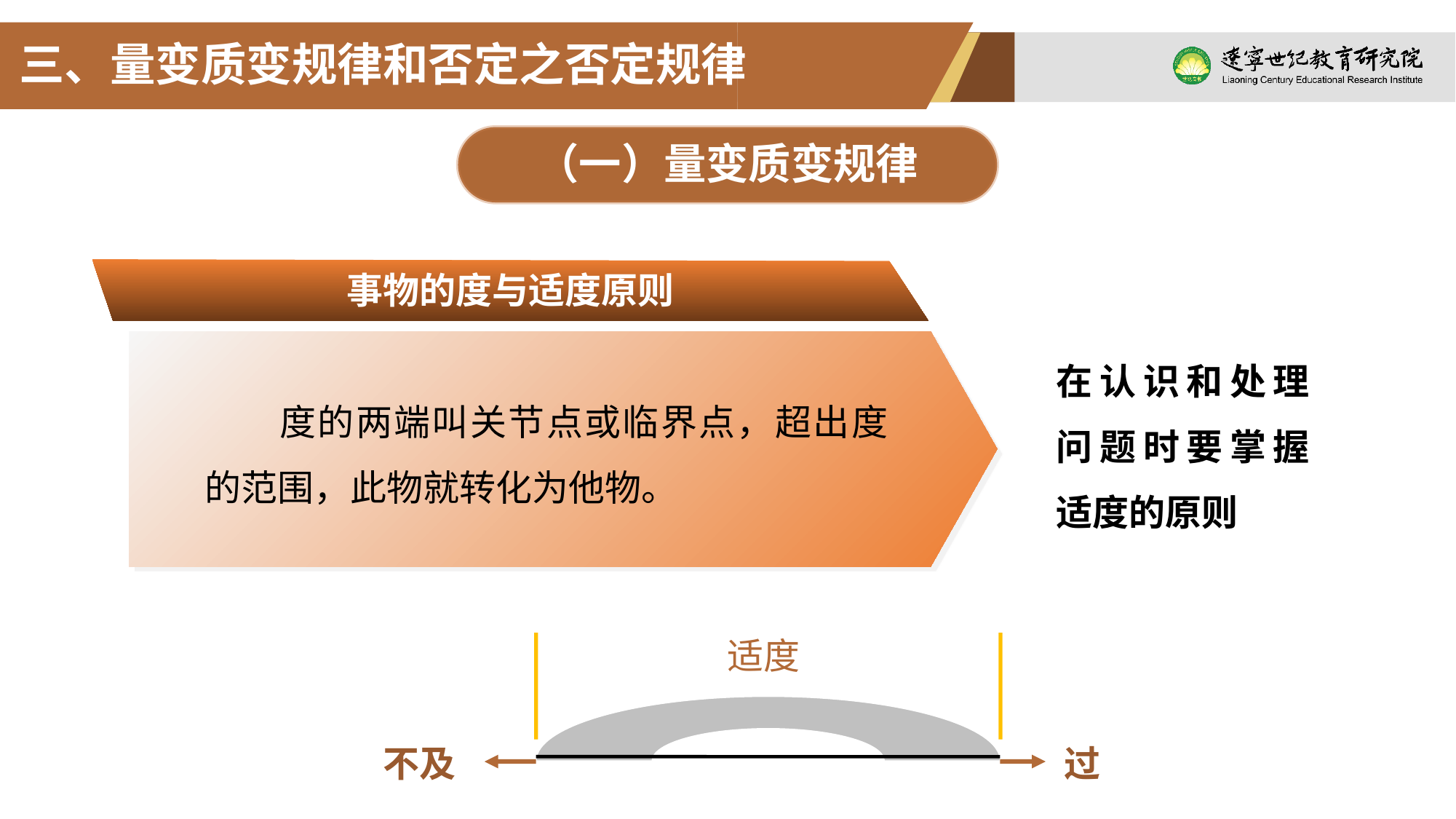

三、量变质变规律和否定之否定规律
（一）量变质变规律

事物的度与适度原则

在认识和处理问题时要掌握适度的原则
度的两端叫关节点或临界点，超出度的范围，此物就转化为他物。
适度

不及
过